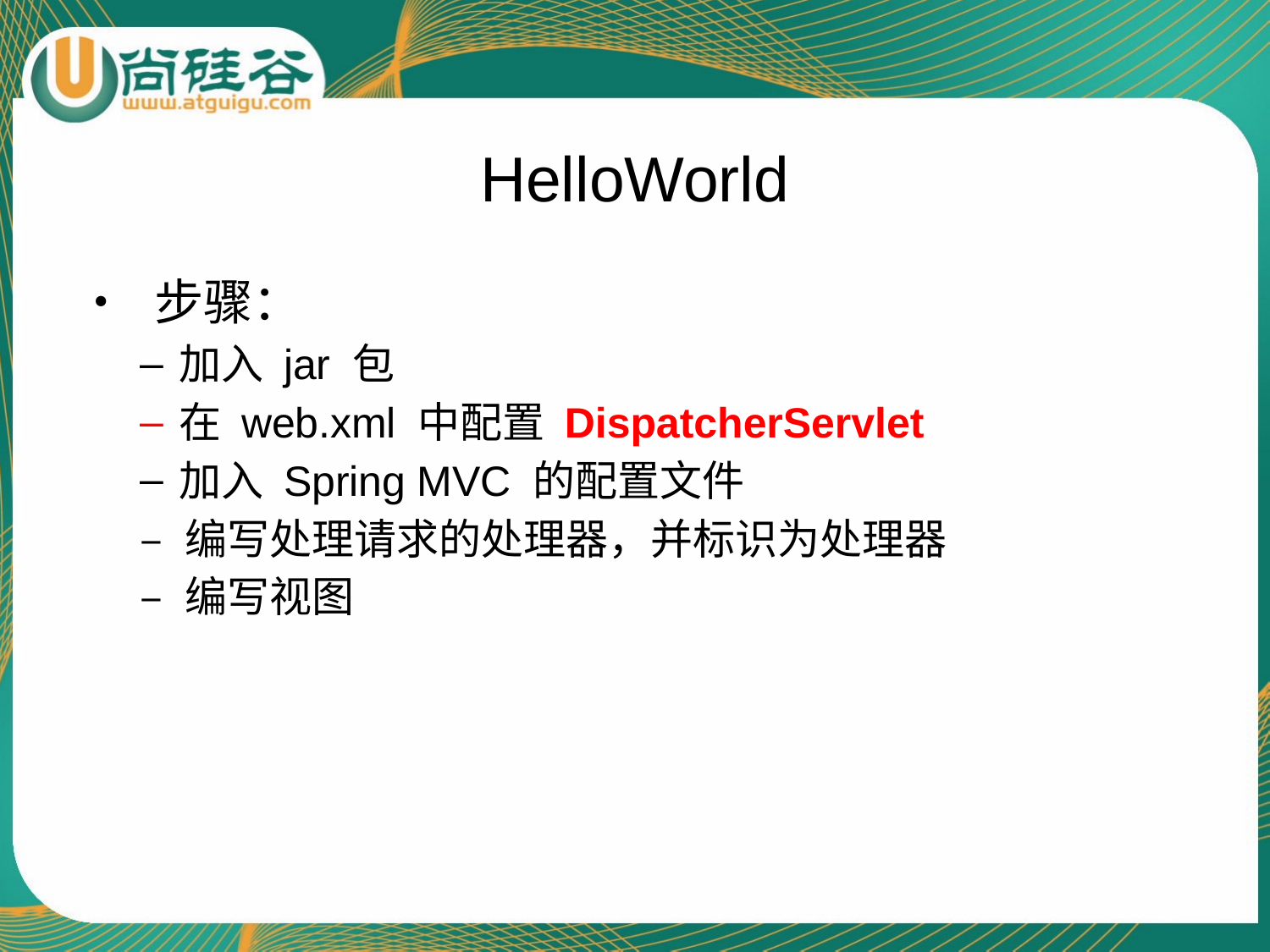

# HelloWorld
•	步骤：
加入 jar 包
在 web.xml 中配置 DispatcherServlet
加入 Spring MVC 的配置文件
– 编写处理请求的处理器，并标识为处理器
– 编写视图